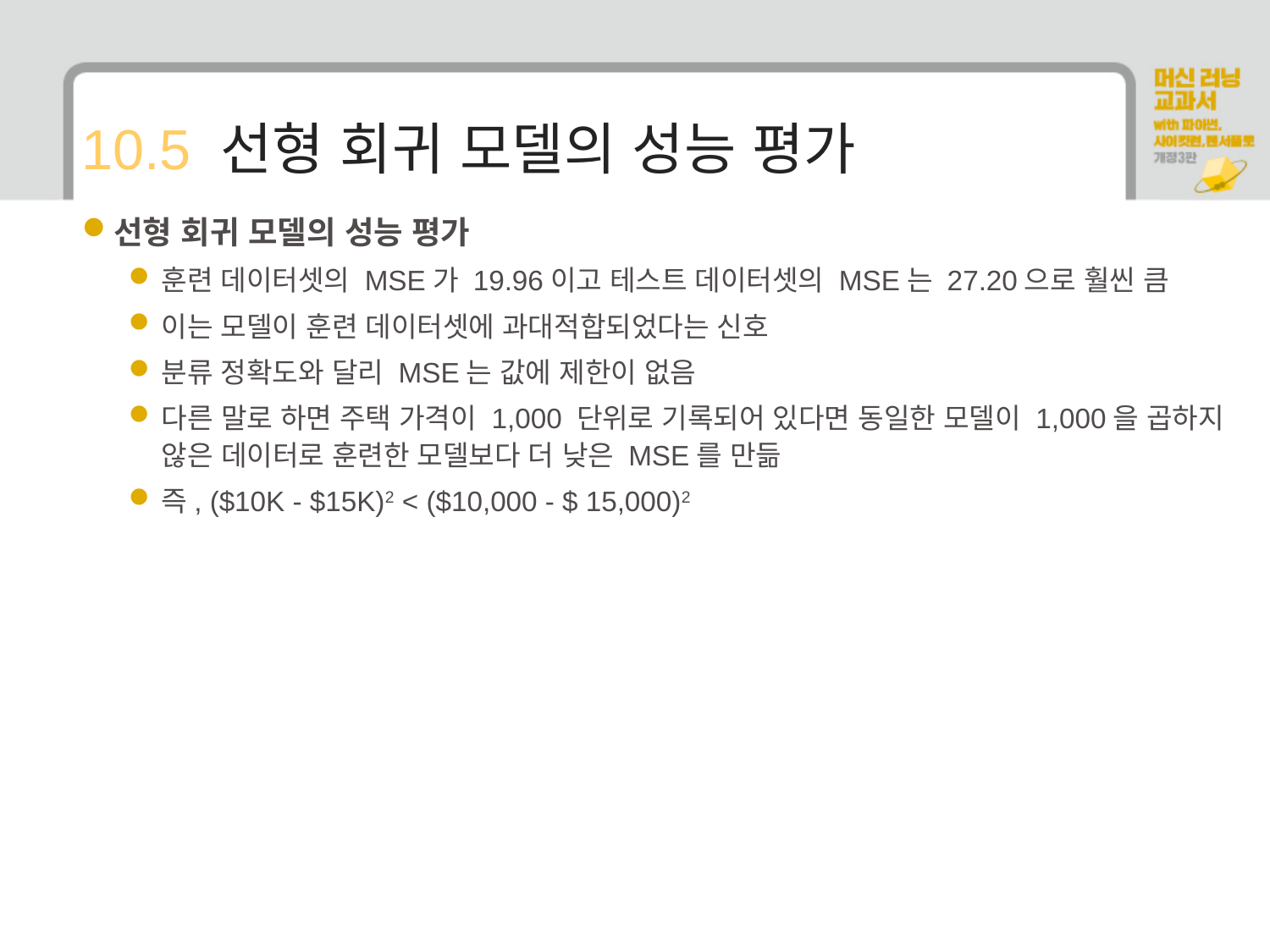

# 10.5 선형 회귀 모델의 성능 평가
선형 회귀 모델의 성능 평가
훈련 데이터셋의 MSE가 19.96이고 테스트 데이터셋의 MSE는 27.20으로 훨씬 큼
이는 모델이 훈련 데이터셋에 과대적합되었다는 신호
분류 정확도와 달리 MSE는 값에 제한이 없음
다른 말로 하면 주택 가격이 1,000 단위로 기록되어 있다면 동일한 모델이 1,000을 곱하지 않은 데이터로 훈련한 모델보다 더 낮은 MSE를 만듦
즉, ($10K - $15K)2 < ($10,000 - $ 15,000)2